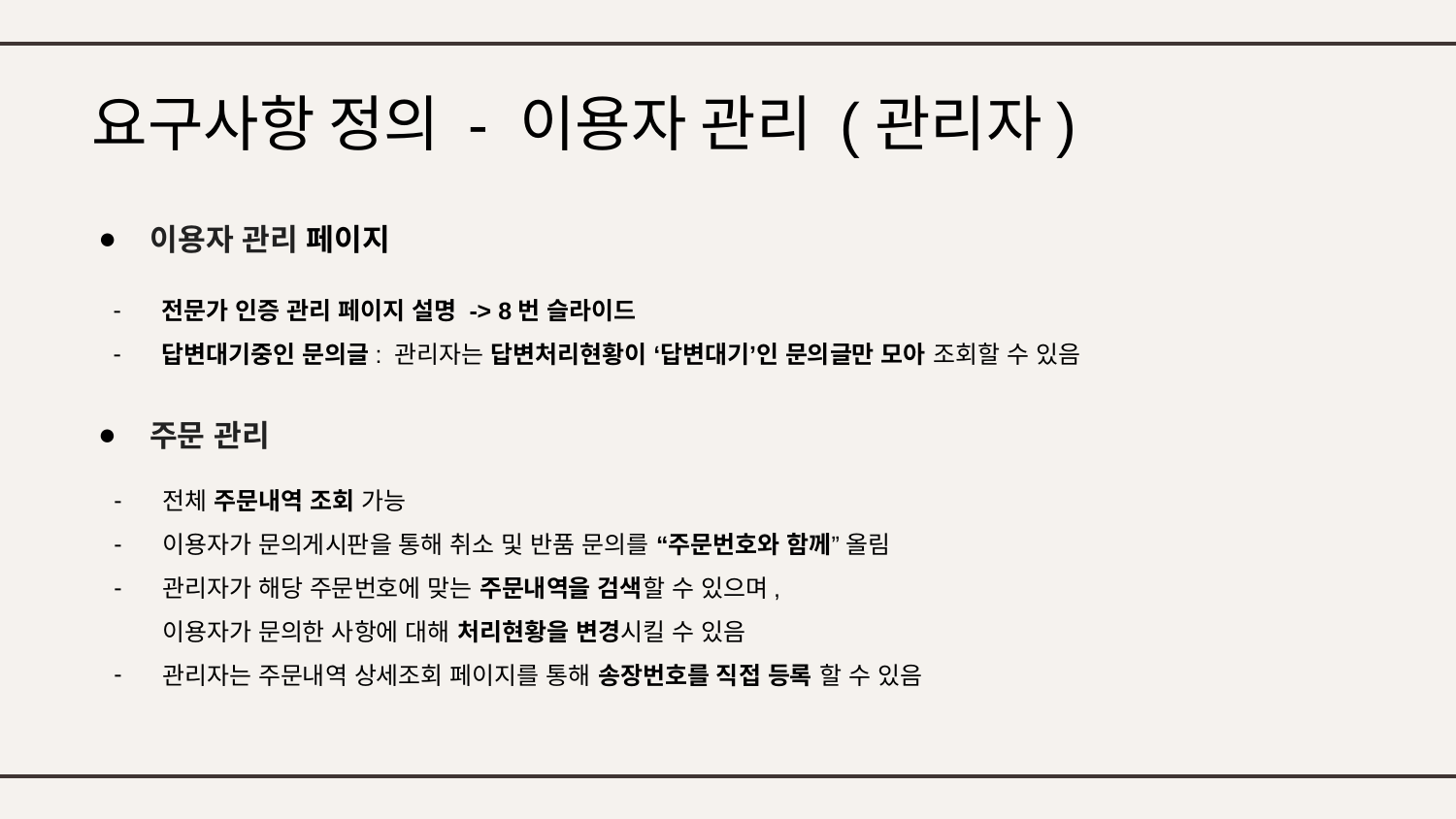

# 요구사항 정의 - 이용자 관리 (관리자)
이용자 관리 페이지
전문가 인증 관리 페이지 설명 -> 8번 슬라이드
답변대기중인 문의글: 관리자는 답변처리현황이 ‘답변대기’인 문의글만 모아 조회할 수 있음
주문 관리
전체 주문내역 조회 가능
이용자가 문의게시판을 통해 취소 및 반품 문의를 “주문번호와 함께” 올림
관리자가 해당 주문번호에 맞는 주문내역을 검색할 수 있으며,
이용자가 문의한 사항에 대해 처리현황을 변경시킬 수 있음
관리자는 주문내역 상세조회 페이지를 통해 송장번호를 직접 등록 할 수 있음